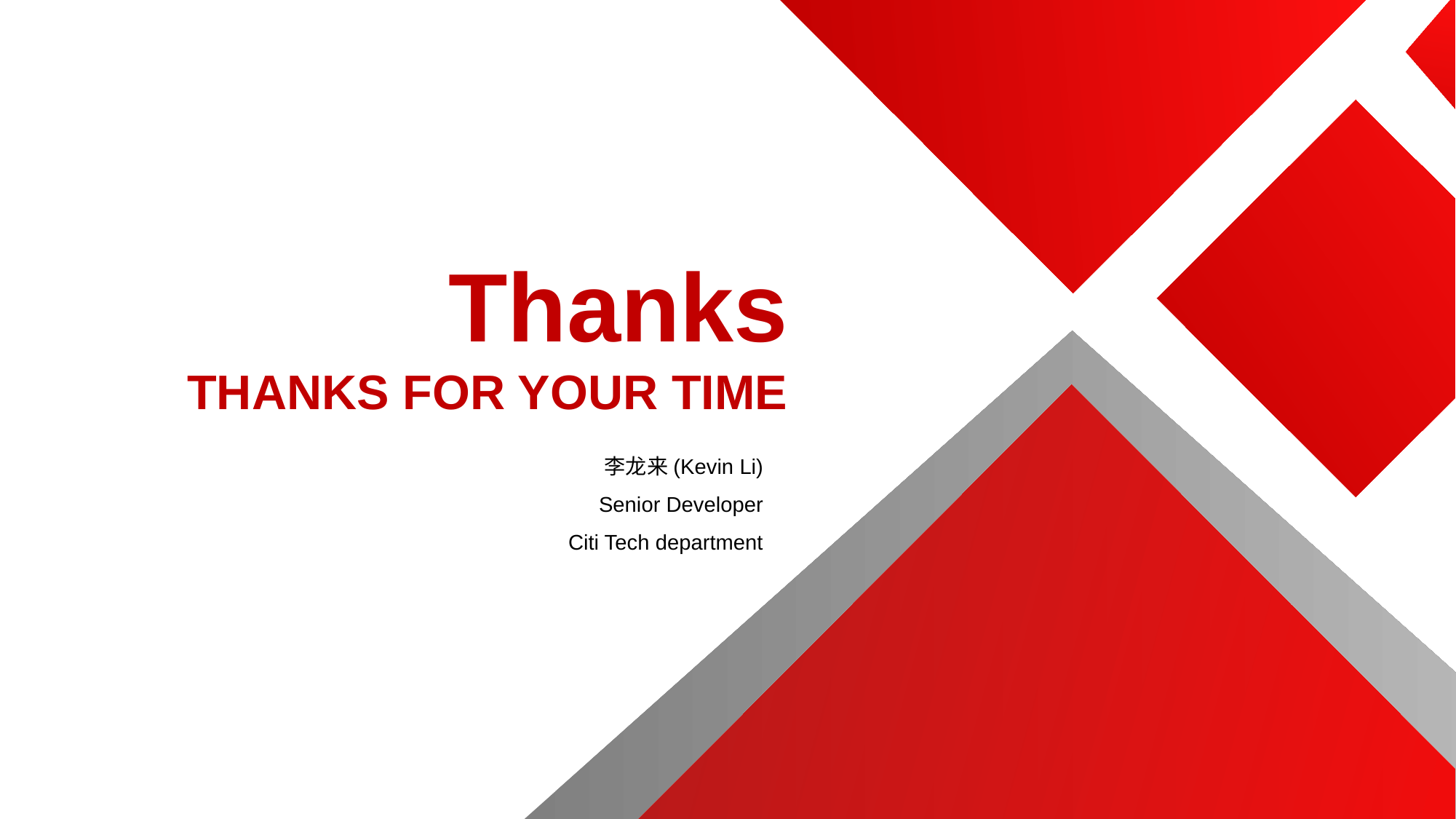

Thanks
THANKS FOR YOUR TIME

李龙来(Kevin Li)
Senior Developer
Citi Tech department